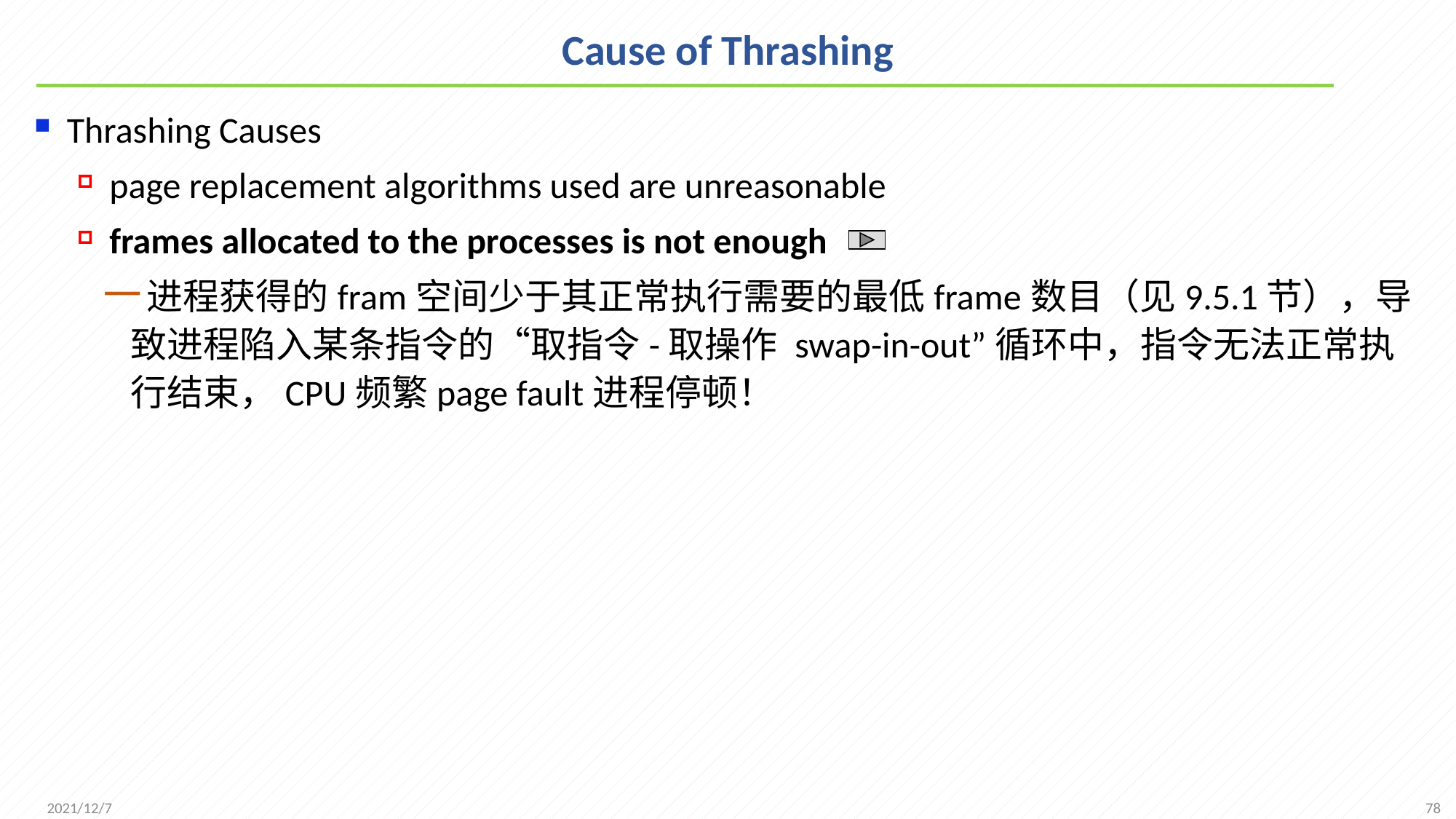

# Cause of Thrashing
Thrashing Causes
page replacement algorithms used are unreasonable
frames allocated to the processes is not enough
进程获得的fram空间少于其正常执行需要的最低frame数目（见9.5.1节），导致进程陷入某条指令的“取指令-取操作 swap-in-out”循环中，指令无法正常执行结束，CPU频繁page fault进程停顿！

78
2021/12/7